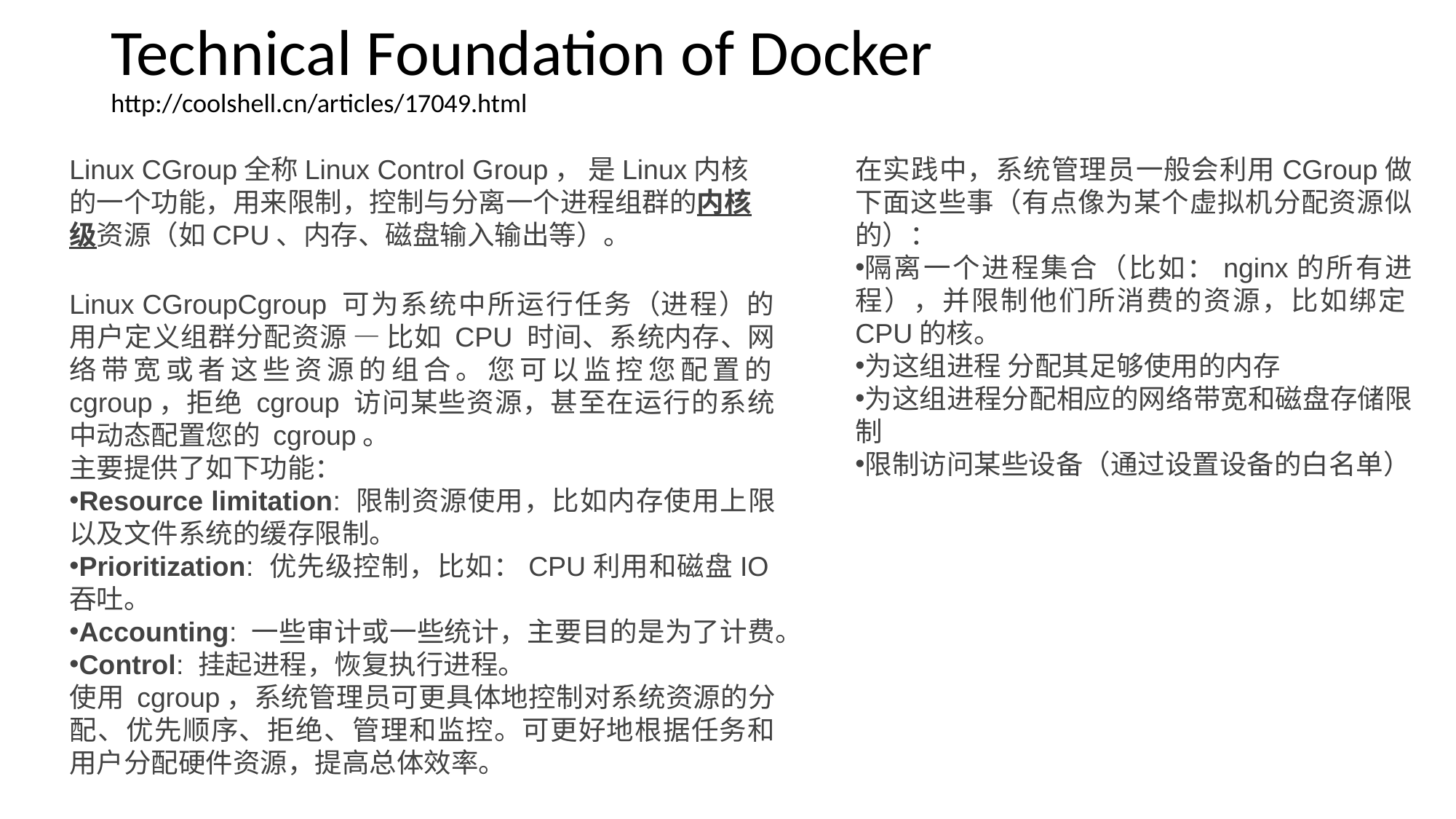

# Technical Foundation of Docker http://coolshell.cn/articles/17049.html
Linux CGroup全称Linux Control Group， 是Linux内核的一个功能，用来限制，控制与分离一个进程组群的内核级资源（如CPU、内存、磁盘输入输出等）。
在实践中，系统管理员一般会利用CGroup做下面这些事（有点像为某个虚拟机分配资源似的）：
隔离一个进程集合（比如：nginx的所有进程），并限制他们所消费的资源，比如绑定CPU的核。
为这组进程 分配其足够使用的内存
为这组进程分配相应的网络带宽和磁盘存储限制
限制访问某些设备（通过设置设备的白名单）
Linux CGroupCgroup 可​​​为​​​系​​​统​​​中​​​所​​​运​​​行​​​任​​​务​​​（进​​​程​​​）的​​​用​​​户​​​定​​​义​​​组​​​群​​​分​​​配​​​资​​​源​​​ — 比​​​如​​​ CPU 时​​​间​​​、​​​系​​​统​​​内​​​存​​​、​​​网​​​络​​​带​​​宽​​​或​​​者​​​这​​​些​​​资​​​源​​​的​​​组​​​合​​​。​​​您​​​可​​​以​​​监​​​控​​​您​​​配​​​置​​​的​​​ cgroup，拒​​​绝​​​ cgroup 访​​​问​​​某​​​些​​​资​​​源​​​，甚​​​至​​​在​​​运​​​行​​​的​​​系​​​统​​​中​​​动​​​态​​​配​​​置​​​您​​​的​​​ cgroup。
主要提供了如下功能：
Resource limitation: 限制资源使用，比如内存使用上限以及文件系统的缓存限制。
Prioritization: 优先级控制，比如：CPU利用和磁盘IO吞吐。
Accounting: 一些审计或一些统计，主要目的是为了计费。
Control: 挂起进程，恢复执行进程。
使​​​用​​​ cgroup，系​​​统​​​管​​​理​​​员​​​可​​​更​​​具​​​体​​​地​​​控​​​制​​​对​​​系​​​统​​​资​​​源​​​的​​​分​​​配​​​、​​​优​​​先​​​顺​​​序​​​、​​​拒​​​绝​​​、​​​管​​​理​​​和​​​监​​​控​​​。​​​可​​​更​​​好​​​地​​​根​​​据​​​任​​​务​​​和​​​用​​​户​​​分​​​配​​​硬​​​件​​​资​​​源​​​，提​​​高​​​总​​​体​​​效​​​率​​​。